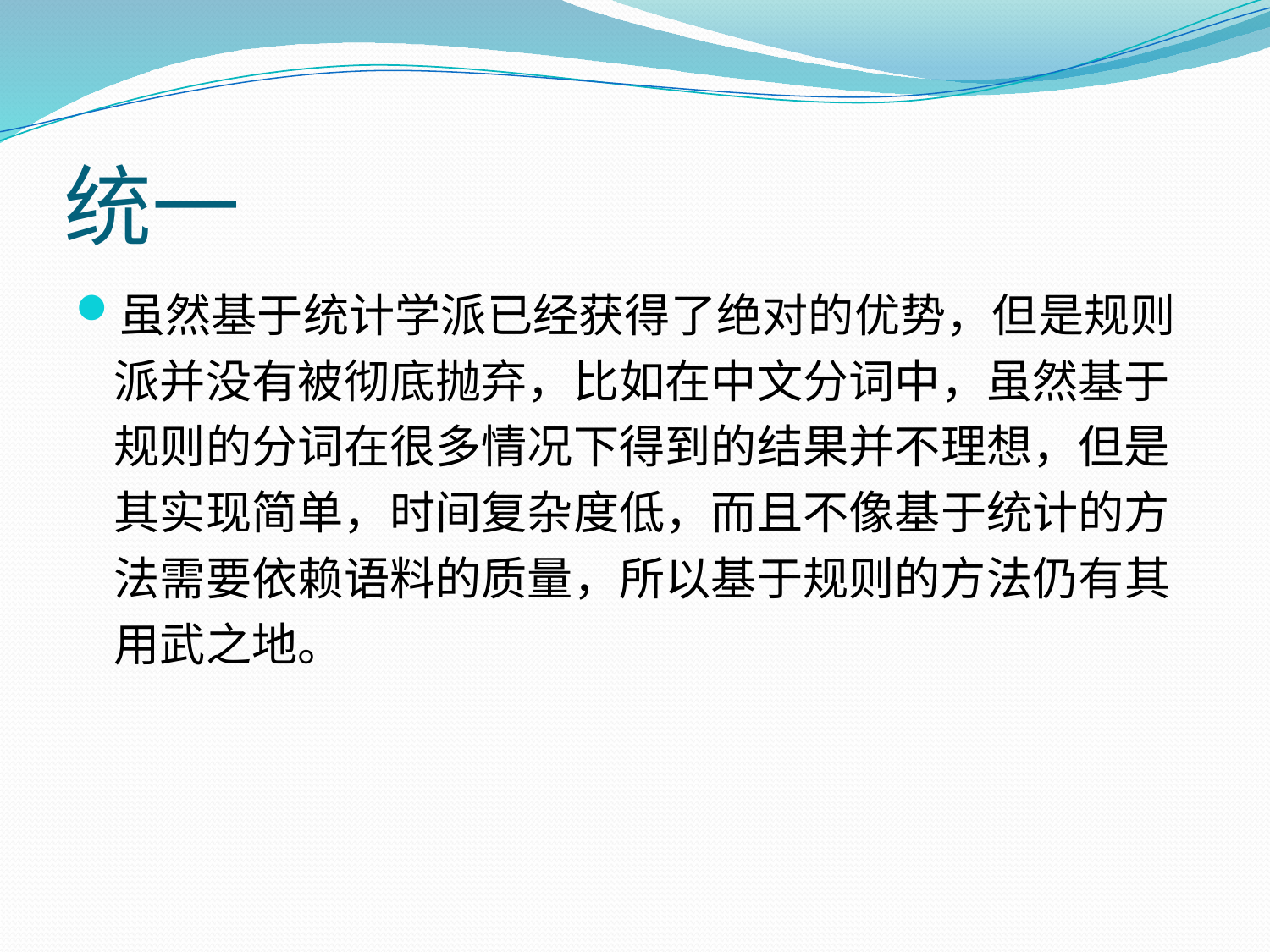

# 统一
虽然基于统计学派已经获得了绝对的优势，但是规则派并没有被彻底抛弃，比如在中文分词中，虽然基于规则的分词在很多情况下得到的结果并不理想，但是其实现简单，时间复杂度低，而且不像基于统计的方法需要依赖语料的质量，所以基于规则的方法仍有其用武之地。